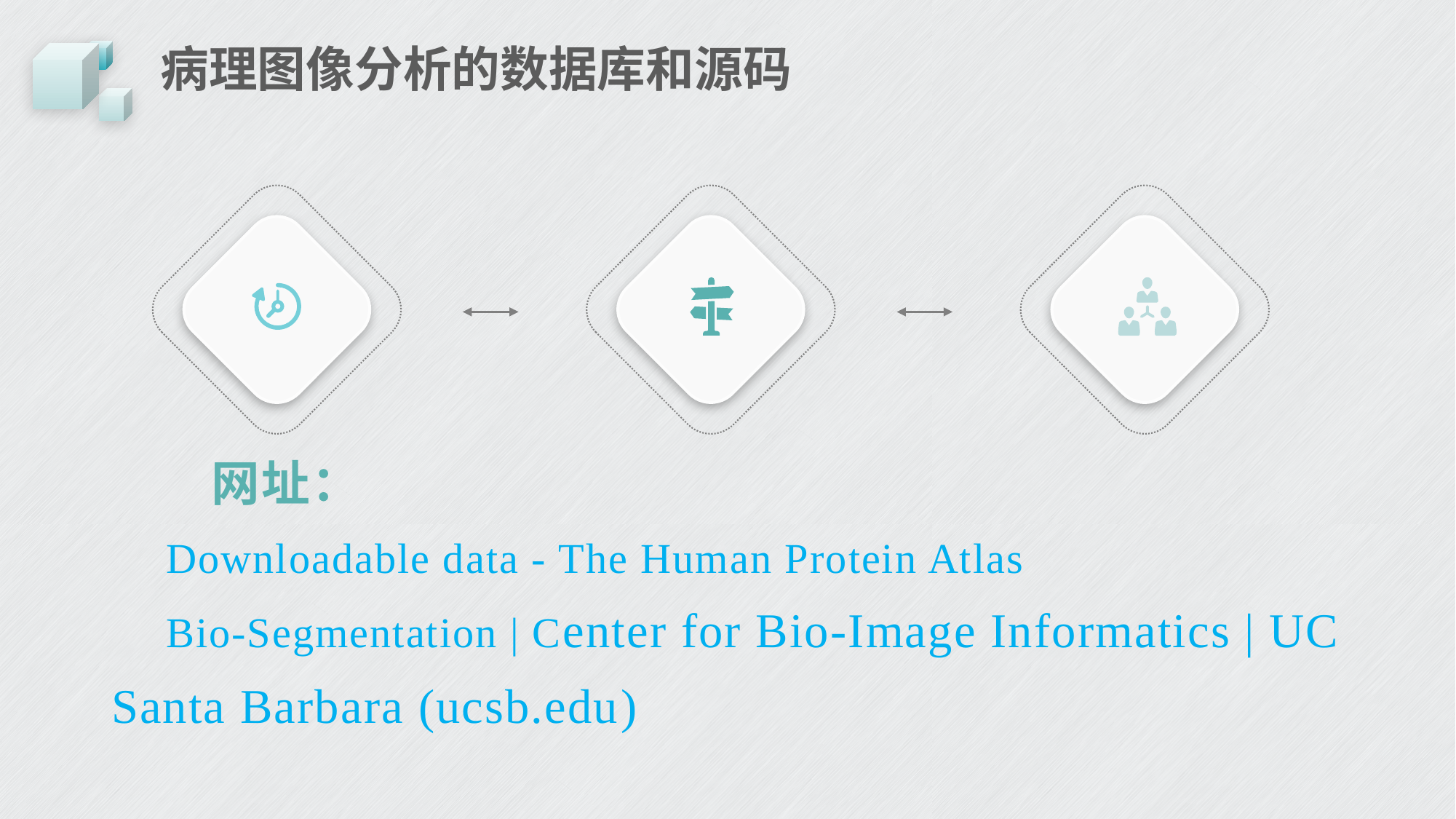

# 病理图像分析的数据库和源码

网址：
Downloadable data - The Human Protein Atlas
Bio-Segmentation | Center for Bio-Image Informatics | UC Santa Barbara (ucsb.edu)